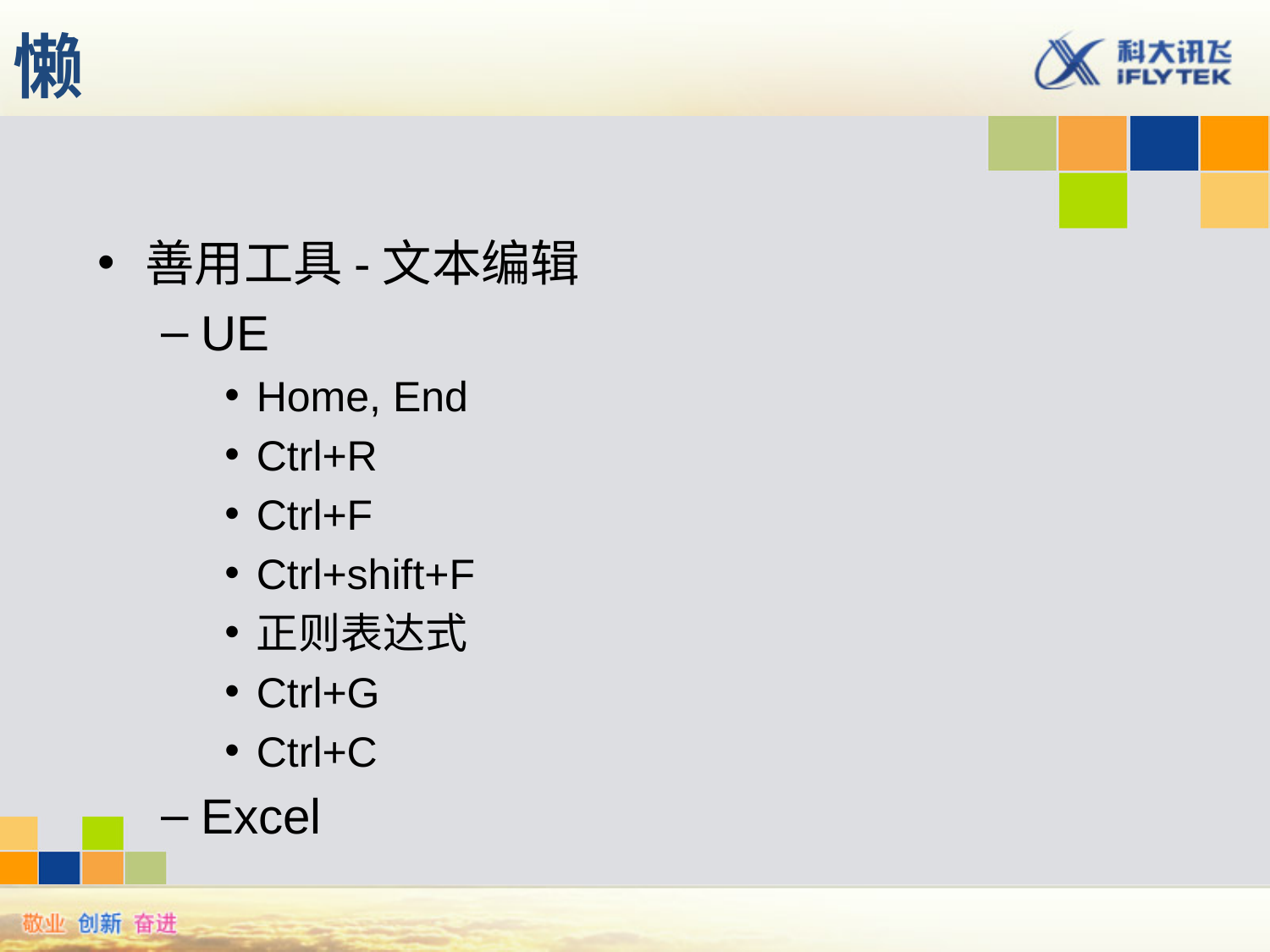

# 懒
善用工具-文本编辑
UE
Home, End
Ctrl+R
Ctrl+F
Ctrl+shift+F
正则表达式
Ctrl+G
Ctrl+C
Excel